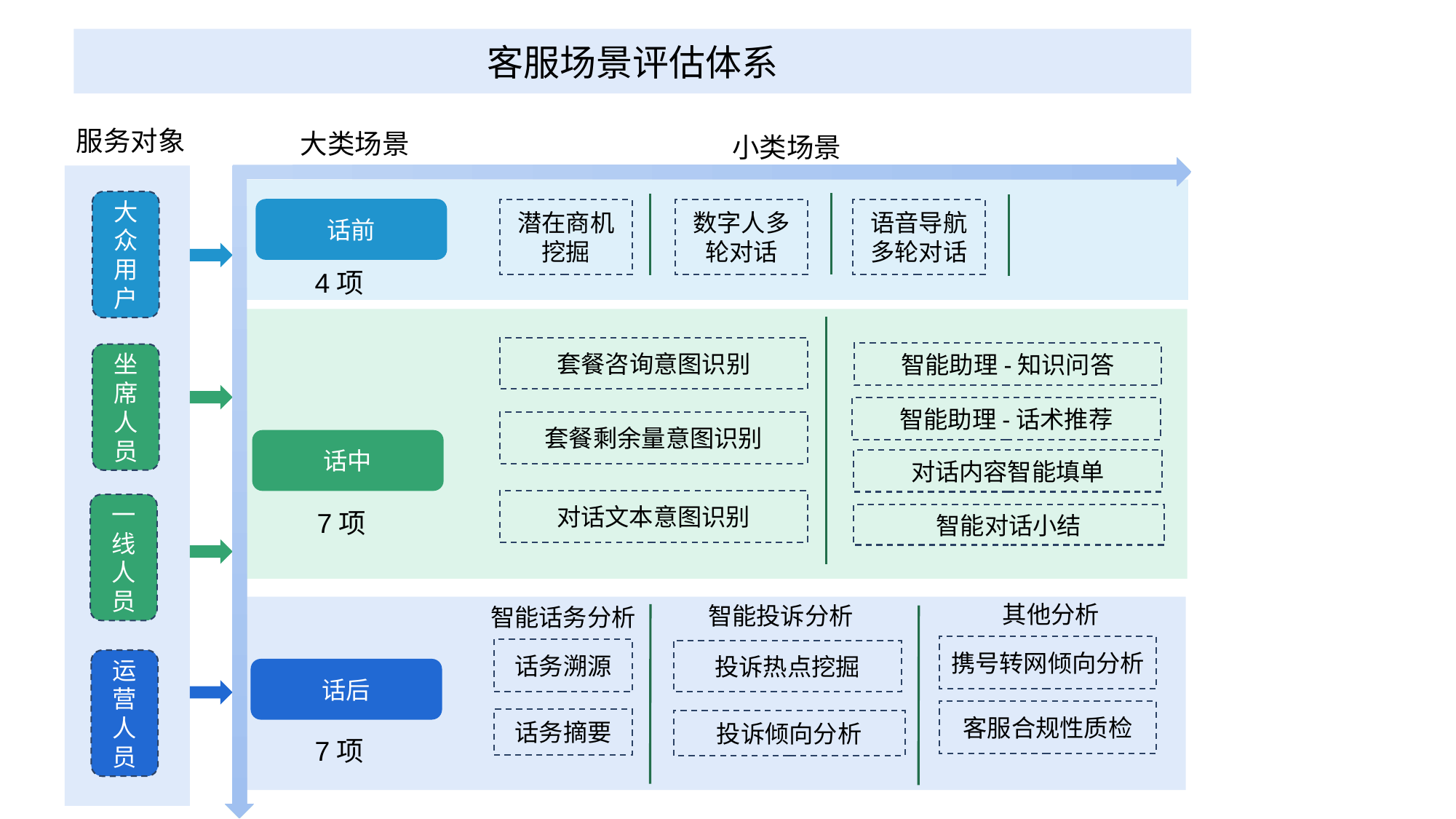

客服场景评估体系
服务对象
大类场景
小类场景

大众用户
坐席人员
一线人员
运营人员

话前
语音导航多轮对话
数字人多轮对话
潜在商机挖掘

4项

套餐咨询意图识别
智能助理-知识问答
智能助理-话术推荐

对话内容智能填单
智能对话小结

套餐剩余量意图识别
话中
对话文本意图识别
7项

其他分析
智能投诉分析
智能话务分析

携号转网倾向分析
话务溯源
投诉热点挖掘
话后

客服合规性质检
话务摘要
投诉倾向分析
7项